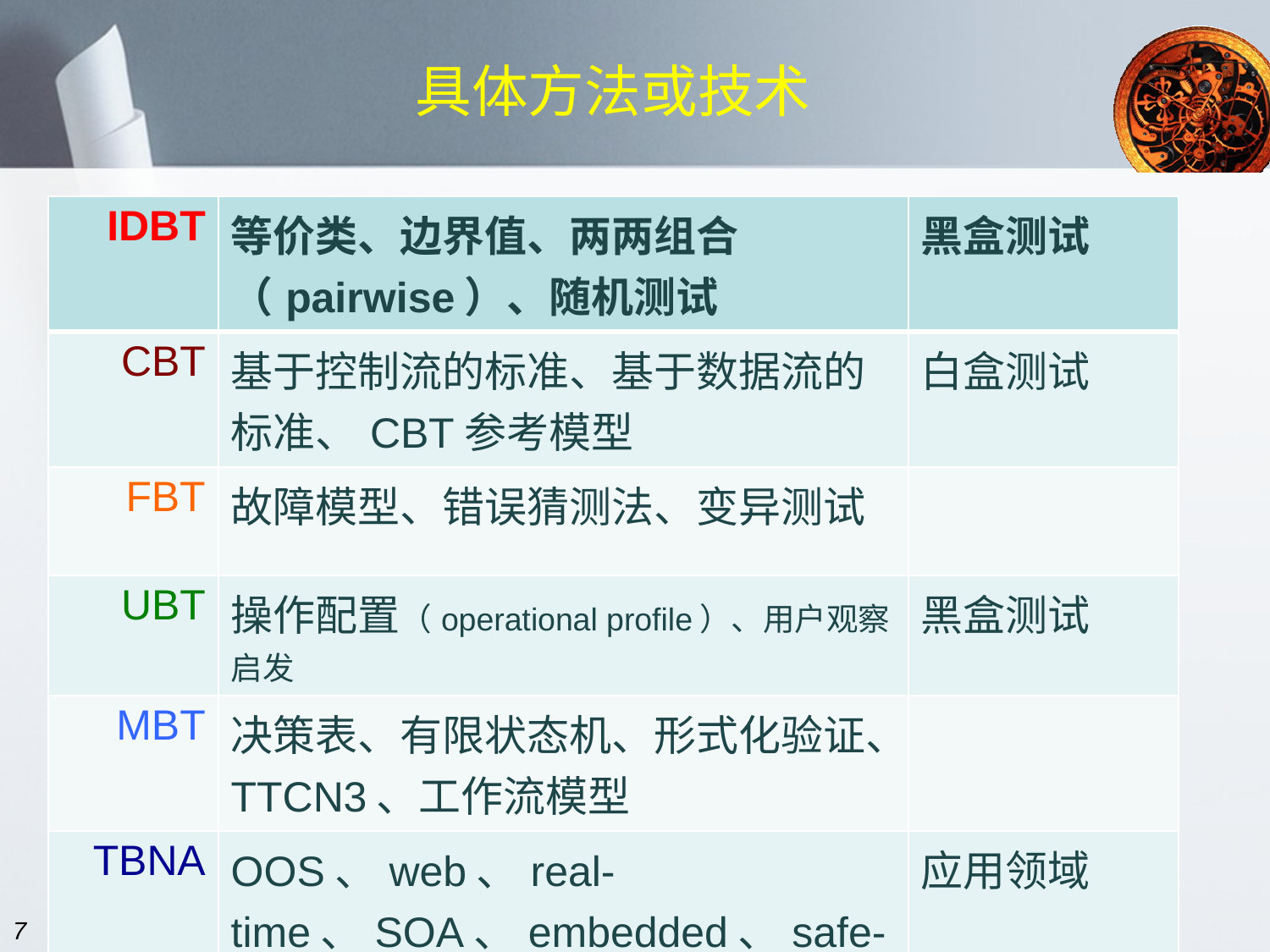

# 具体方法或技术
| IDBT | 等价类、边界值、两两组合（pairwise）、随机测试 | 黑盒测试 |
| --- | --- | --- |
| CBT | 基于控制流的标准、基于数据流的标准、CBT参考模型 | 白盒测试 |
| FBT | 故障模型、错误猜测法、变异测试 |  |
| UBT | 操作配置（operational profile）、用户观察启发 | 黑盒测试 |
| MBT | 决策表、有限状态机、形式化验证、TTCN3、工作流模型 |  |
| TBNA | OOS、web、real-time、SOA、embedded、safe-critical | 应用领域 |
7